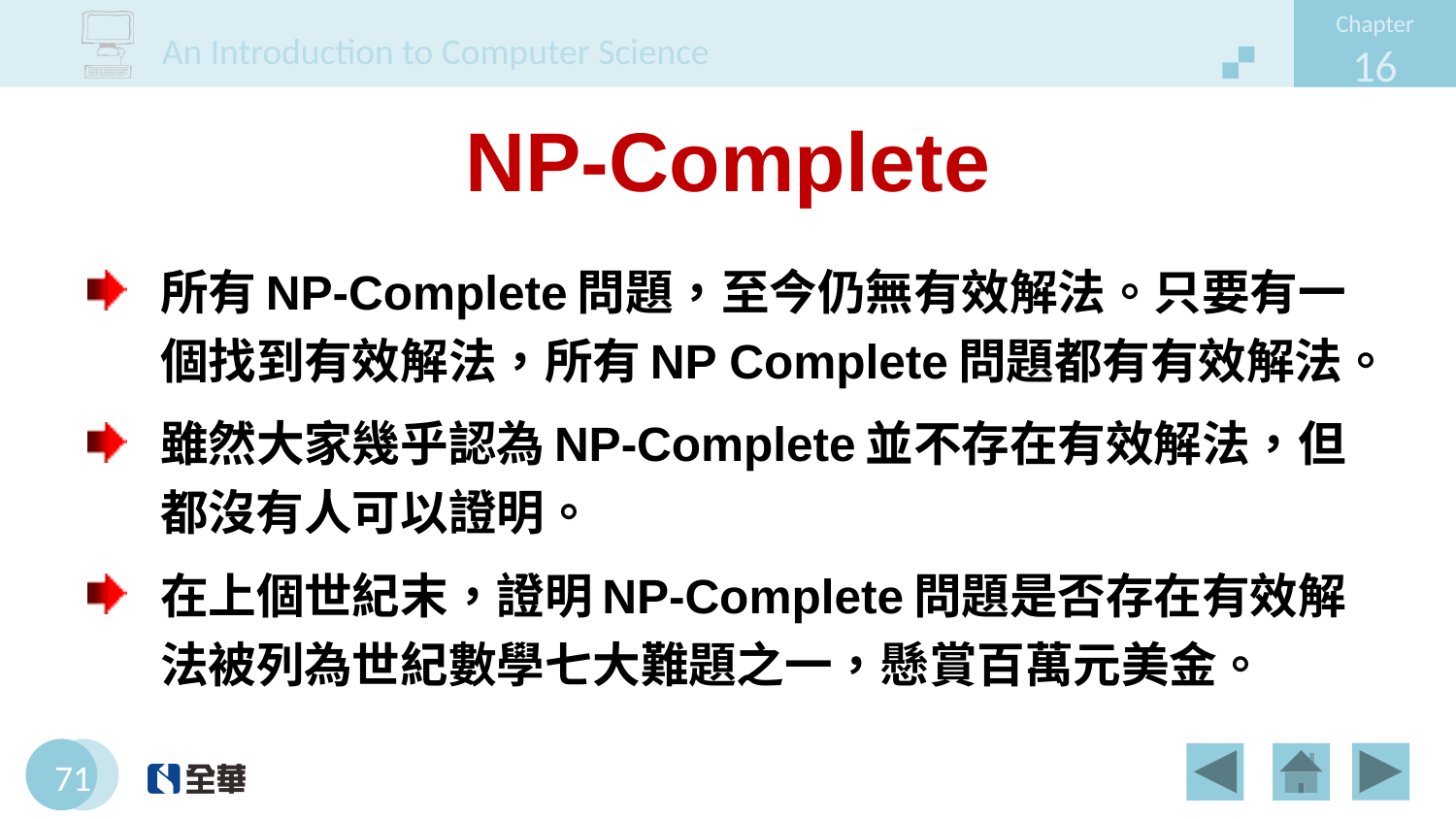

# NP-Complete
所有NP-Complete問題，至今仍無有效解法。只要有一個找到有效解法，所有NP Complete問題都有有效解法。
雖然大家幾乎認為NP-Complete並不存在有效解法，但都沒有人可以證明。
在上個世紀末，證明NP-Complete問題是否存在有效解法被列為世紀數學七大難題之一，懸賞百萬元美金。